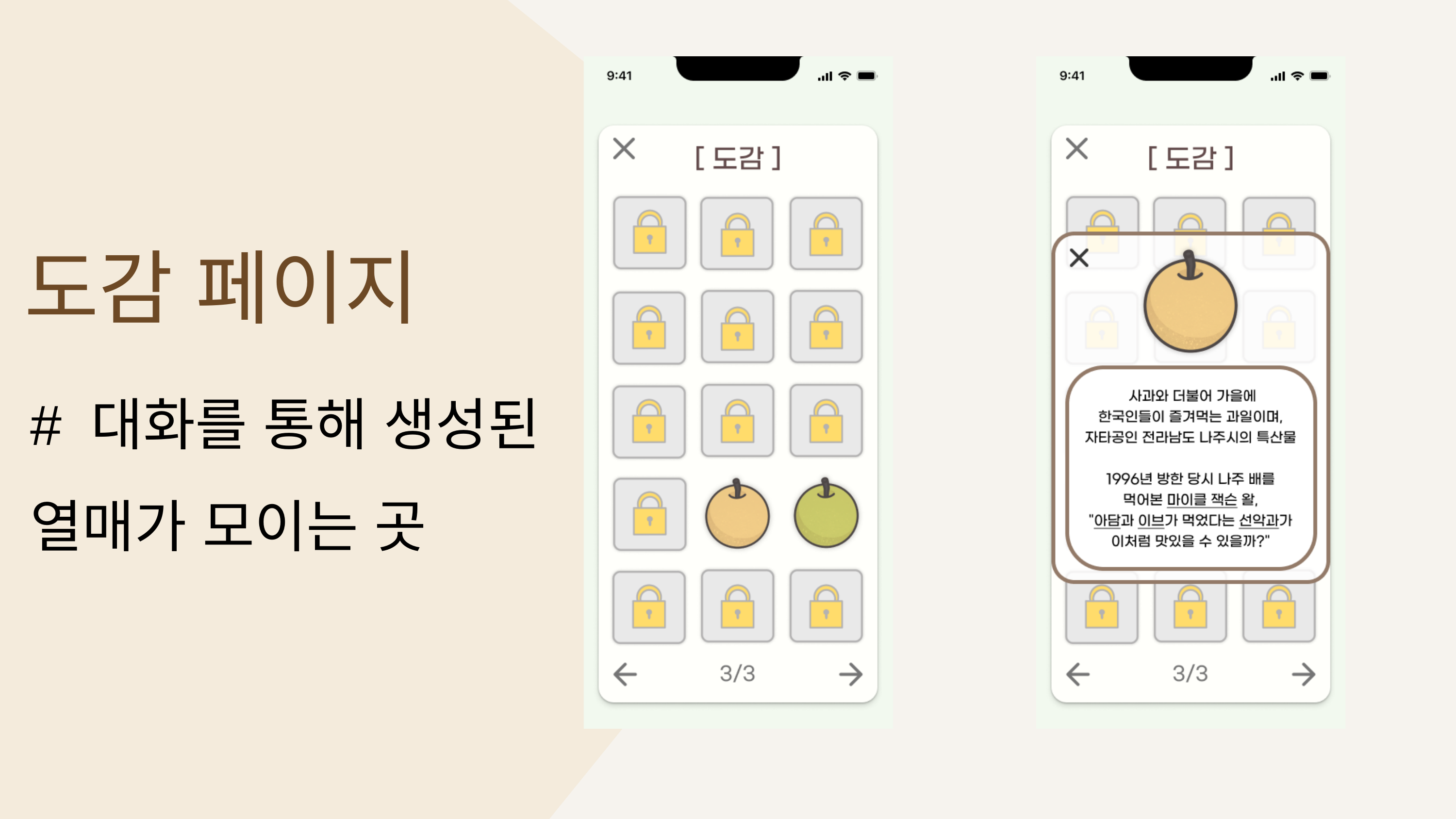

도감 페이지
# 대화를 통해 생성된 열매가 모이는 곳